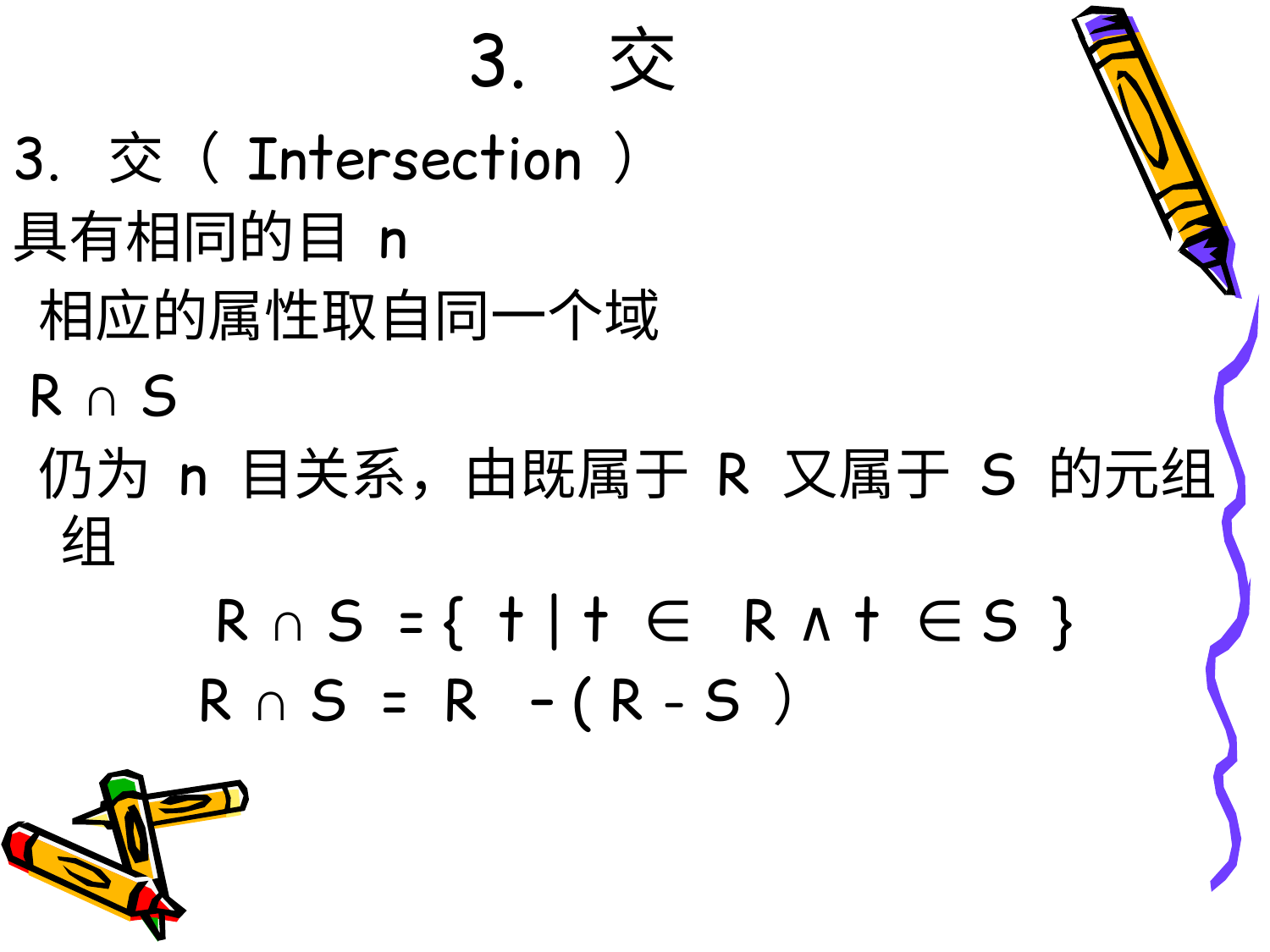

# 3.   交
3.  交（ Intersection ）
具有相同的目 n
 相应的属性取自同一个域
 R ∩ S
 仍为 n 目关系，由既属于 R 又属于 S 的元组组
            R ∩ S  = {  t | t  ∈   R ∧ t  ∈ S  }
           R ∩ S  =  R   – ( R - S ）